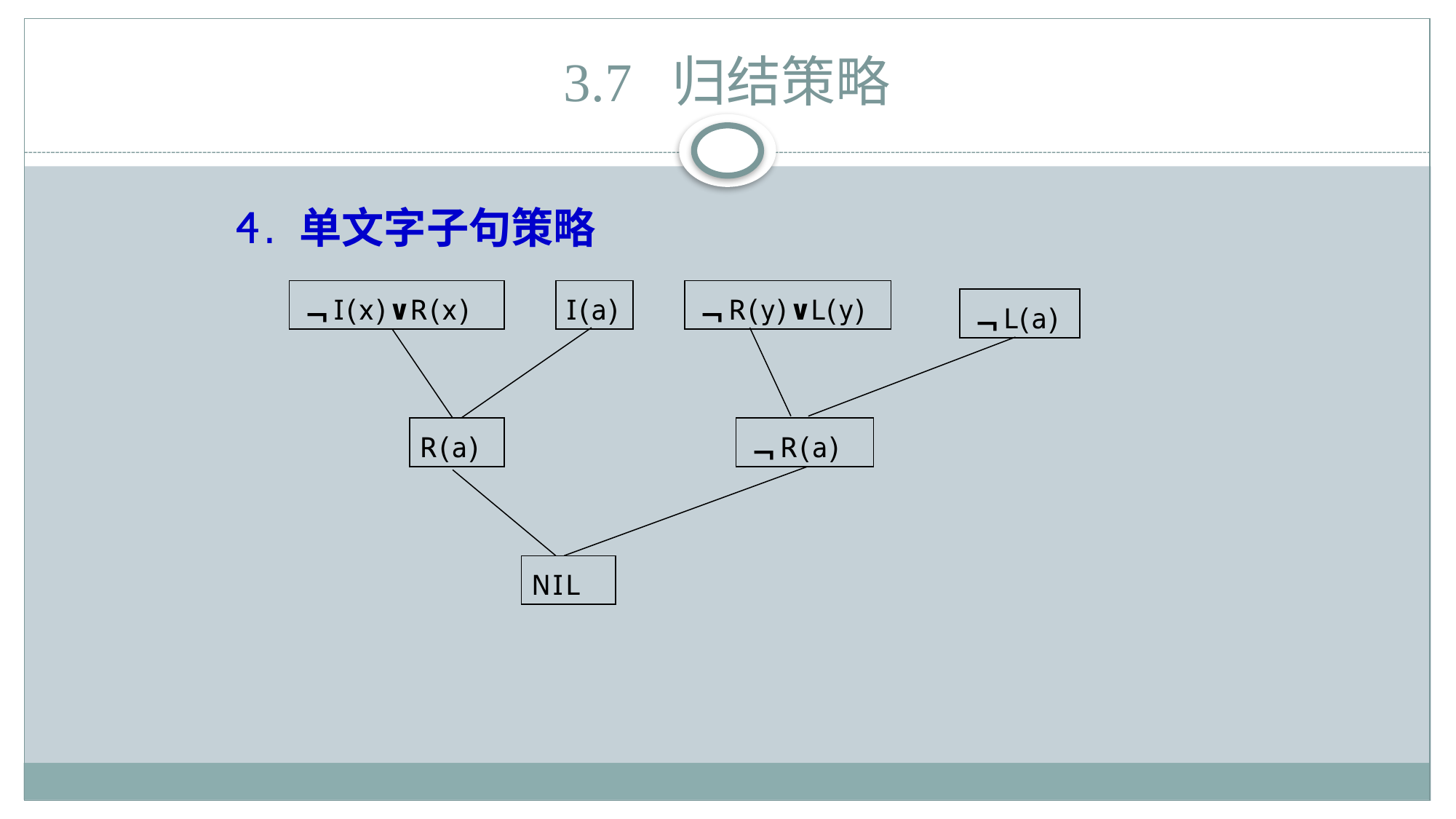

# 3.7  归结策略
4. 单文字子句策略
﹁I(x)∨R(x)
I(a)
﹁R(y)∨L(y)
﹁L(a)

R(a)
﹁R(a)

NIL